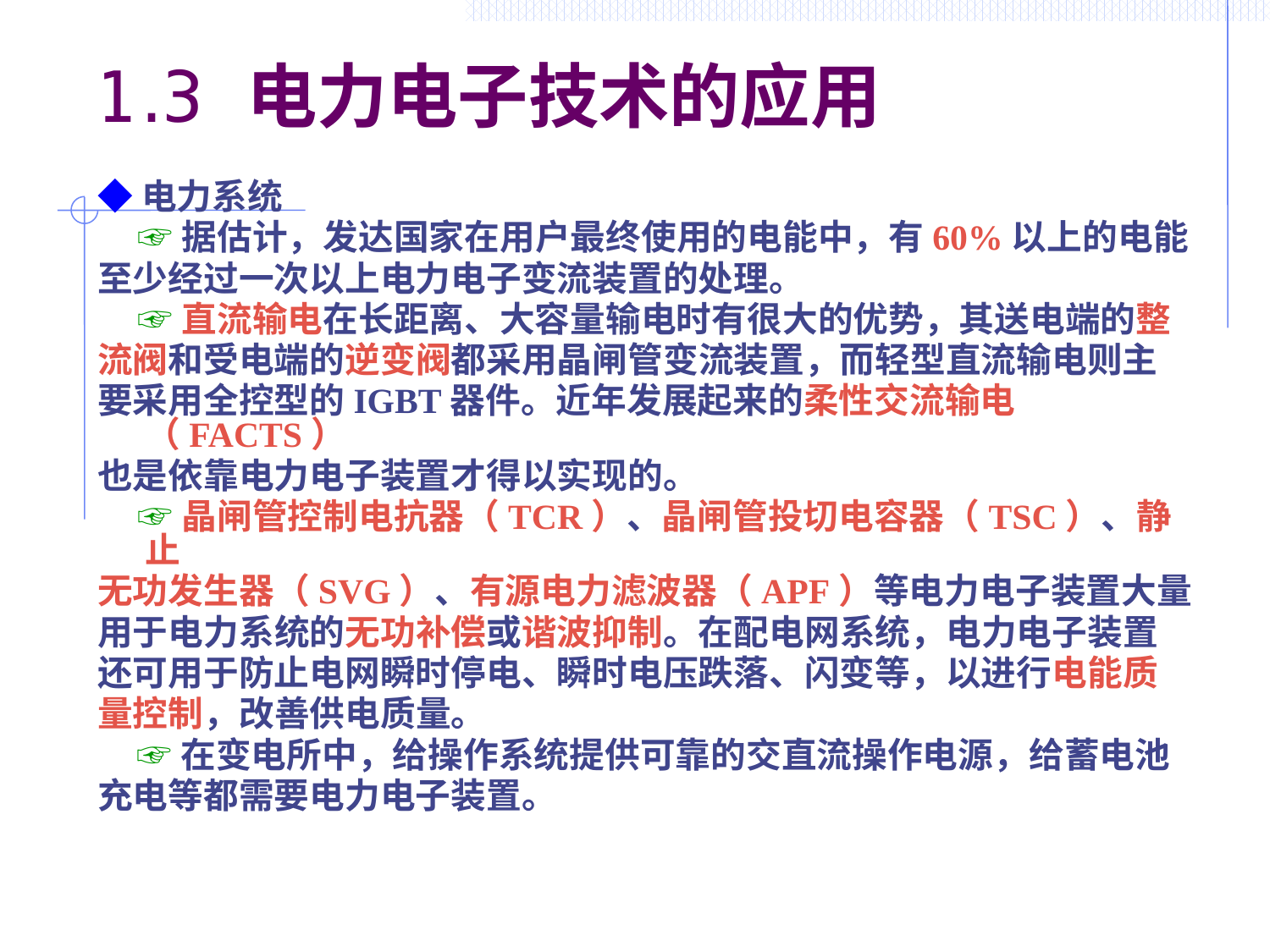

# 1.3 电力电子技术的应用
◆电力系统
     ☞据估计，发达国家在用户最终使用的电能中，有60%以上的电能
至少经过一次以上电力电子变流装置的处理。
     ☞直流输电在长距离、大容量输电时有很大的优势，其送电端的整
流阀和受电端的逆变阀都采用晶闸管变流装置，而轻型直流输电则主
要采用全控型的IGBT器件。近年发展起来的柔性交流输电（FACTS）
也是依靠电力电子装置才得以实现的。
     ☞晶闸管控制电抗器（TCR）、晶闸管投切电容器（TSC）、静止
无功发生器（SVG）、有源电力滤波器（APF）等电力电子装置大量
用于电力系统的无功补偿或谐波抑制。在配电网系统，电力电子装置
还可用于防止电网瞬时停电、瞬时电压跌落、闪变等，以进行电能质
量控制，改善供电质量。
     ☞在变电所中，给操作系统提供可靠的交直流操作电源，给蓄电池
充电等都需要电力电子装置。